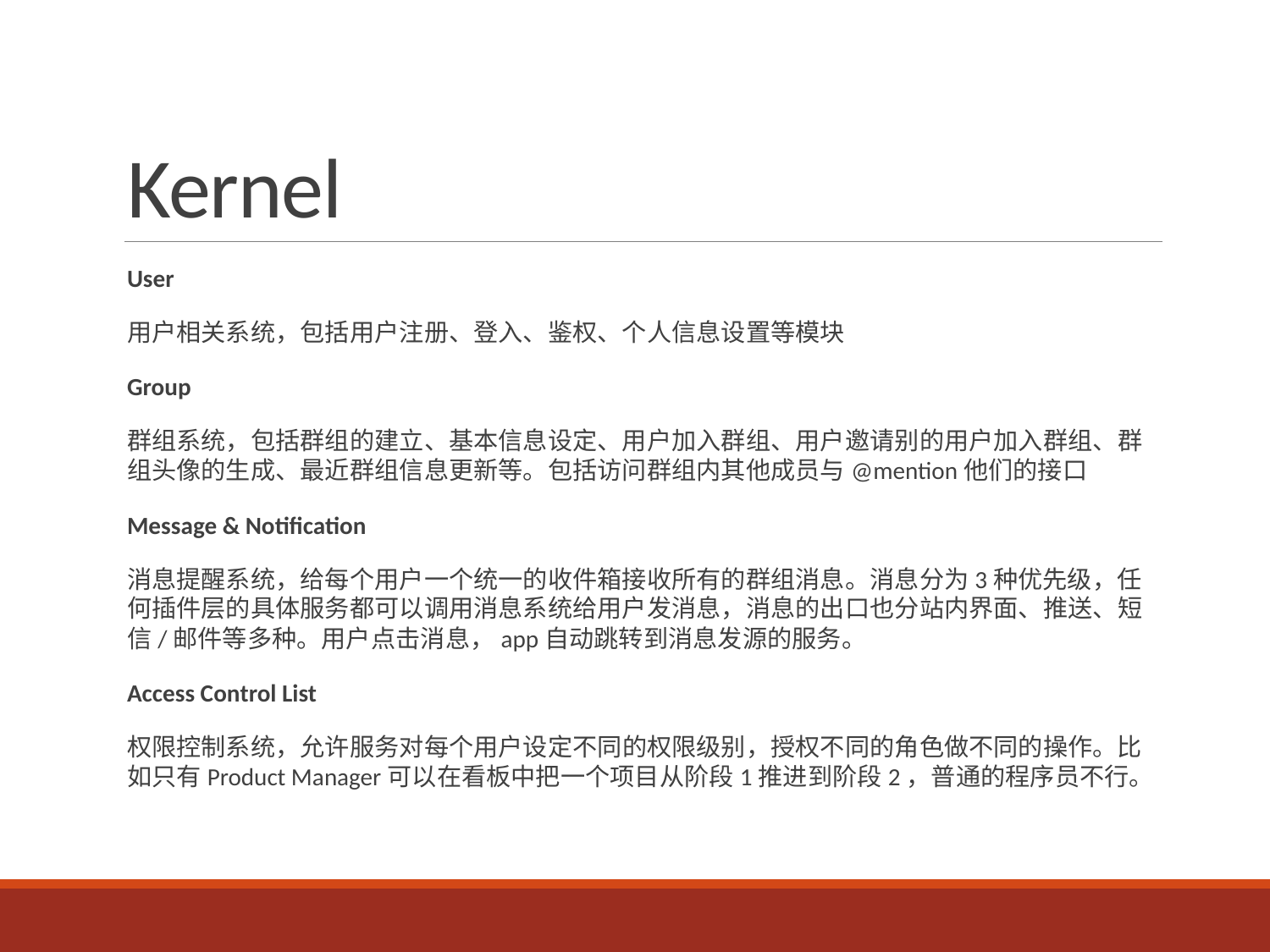

# Kernel
User
用户相关系统，包括用户注册、登入、鉴权、个人信息设置等模块
Group
群组系统，包括群组的建立、基本信息设定、用户加入群组、用户邀请别的用户加入群组、群组头像的生成、最近群组信息更新等。包括访问群组内其他成员与@mention他们的接口
Message & Notification
消息提醒系统，给每个用户一个统一的收件箱接收所有的群组消息。消息分为3种优先级，任何插件层的具体服务都可以调用消息系统给用户发消息，消息的出口也分站内界面、推送、短信/邮件等多种。用户点击消息，app自动跳转到消息发源的服务。
Access Control List
权限控制系统，允许服务对每个用户设定不同的权限级别，授权不同的角色做不同的操作。比如只有Product Manager可以在看板中把一个项目从阶段1推进到阶段2，普通的程序员不行。